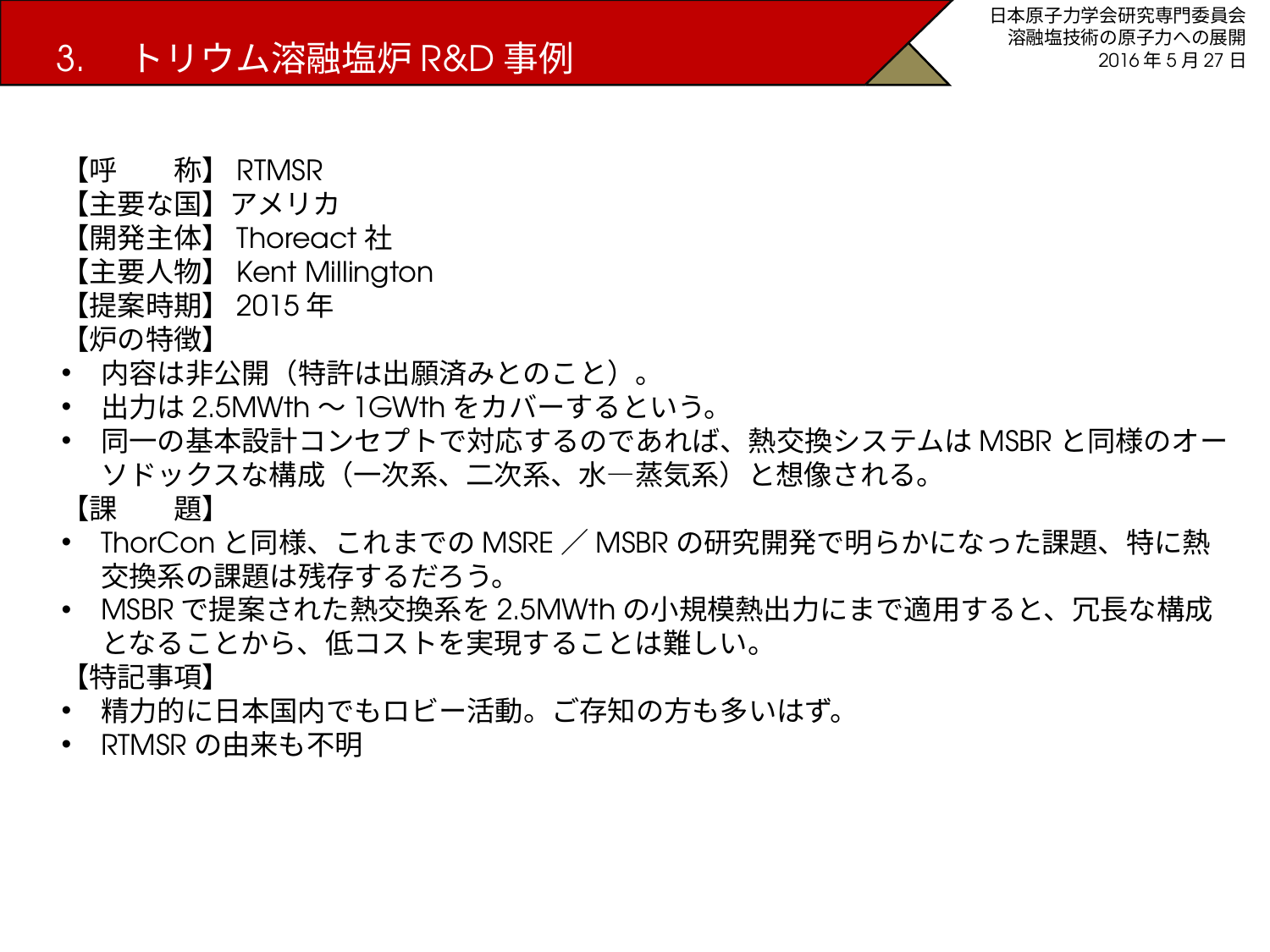

3.　トリウム溶融塩炉R&D事例
日本原子力学会研究専門委員会
溶融塩技術の原子力への展開
2016年5月27日

【呼　　称】RTMSR
【主要な国】アメリカ
【開発主体】Thoreact社
【主要人物】Kent Millington
【提案時期】2015年
【炉の特徴】
内容は非公開（特許は出願済みとのこと）。
出力は2.5MWth～1GWthをカバーするという。
同一の基本設計コンセプトで対応するのであれば、熱交換システムはMSBRと同様のオーソドックスな構成（一次系、二次系、水―蒸気系）と想像される。
【課　　題】
ThorConと同様、これまでのMSRE／MSBRの研究開発で明らかになった課題、特に熱交換系の課題は残存するだろう。
MSBRで提案された熱交換系を2.5MWthの小規模熱出力にまで適用すると、冗長な構成となることから、低コストを実現することは難しい。
【特記事項】
精力的に日本国内でもロビー活動。ご存知の方も多いはず。
RTMSRの由来も不明